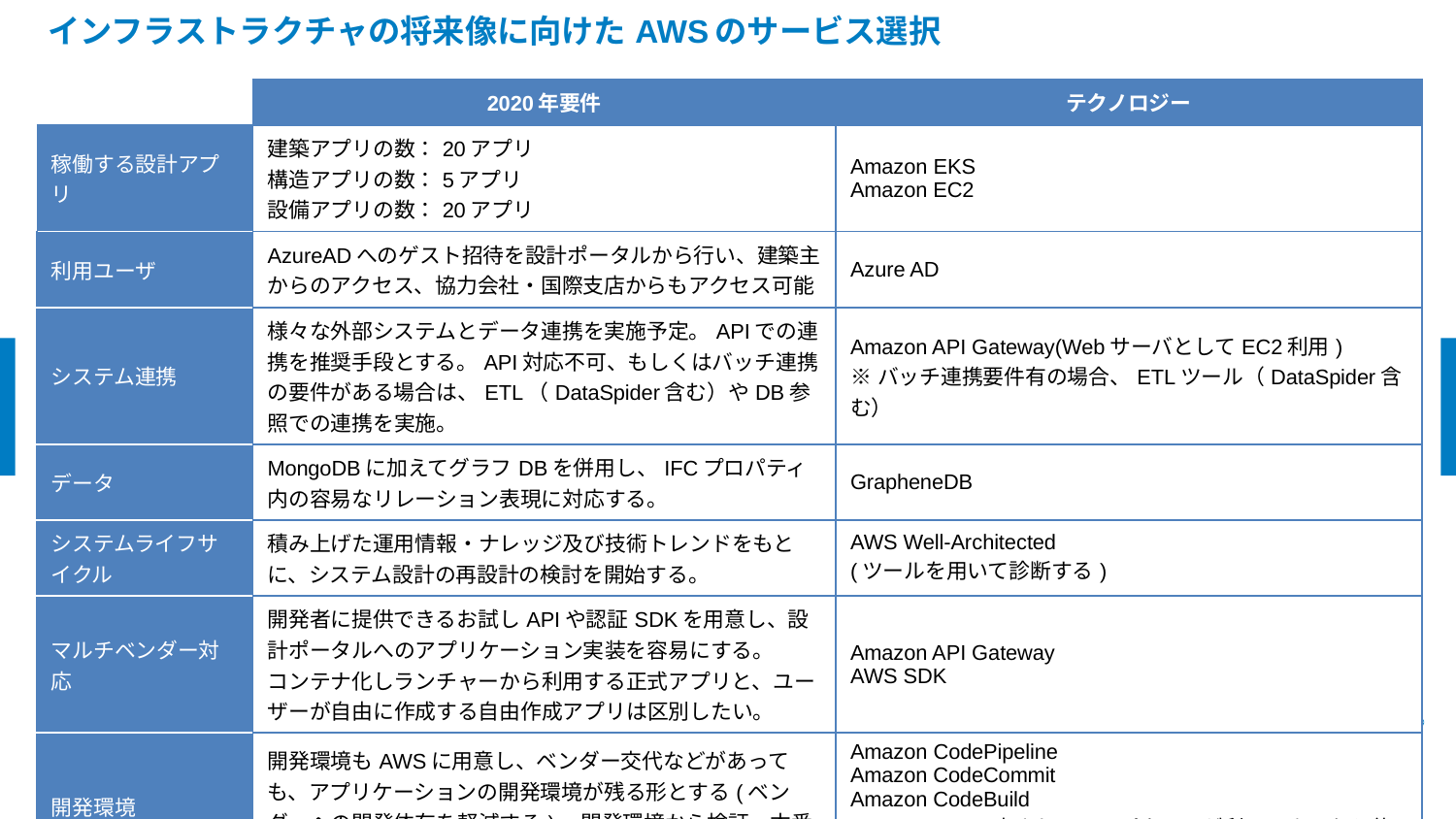

インフラストラクチャの将来像に向けたAWSのサービス選択
|  | 2020年要件 | テクノロジー |
| --- | --- | --- |
| 稼働する設計アプリ | 建築アプリの数：20アプリ 構造アプリの数：5アプリ 設備アプリの数：20アプリ | Amazon EKS Amazon EC2 |
| 利用ユーザ | AzureADへのゲスト招待を設計ポータルから行い、建築主からのアクセス、協力会社・国際支店からもアクセス可能 | Azure AD |
| システム連携 | 様々な外部システムとデータ連携を実施予定。APIでの連携を推奨手段とする。API対応不可、もしくはバッチ連携の要件がある場合は、ETL（DataSpider含む）やDB参照での連携を実施。 | Amazon API Gateway(WebサーバとしてEC2利用) ※バッチ連携要件有の場合、ETLツール（DataSpider含む） |
| データ | MongoDBに加えてグラフDBを併用し、IFCプロパティ内の容易なリレーション表現に対応する。 | GrapheneDB |
| システムライフサイクル | 積み上げた運用情報・ナレッジ及び技術トレンドをもとに、システム設計の再設計の検討を開始する。 | AWS Well-Architected (ツールを用いて診断する) |
| マルチベンダー対応 | 開発者に提供できるお試しAPIや認証SDKを用意し、設計ポータルへのアプリケーション実装を容易にする。 コンテナ化しランチャーから利用する正式アプリと、ユーザーが自由に作成する自由作成アプリは区別したい。 | Amazon API Gateway AWS SDK |
| 開発環境 | 開発環境もAWSに用意し、ベンダー交代などがあっても、アプリケーションの開発環境が残る形とする(ベンダーへの開発依存を軽減する)。開発環境から検証、本番環境へのリリース容易性を検討する。(CICDの推進) | Amazon CodePipeline Amazon CodeCommit Amazon CodeBuild (CodeStarに用意されているパターンが利用できるなら使用する) |
| その他 | データロボットを使用して、機械学習を利用したデータ活用を実施する。 | Data Robot AWS Sagemaker |
22